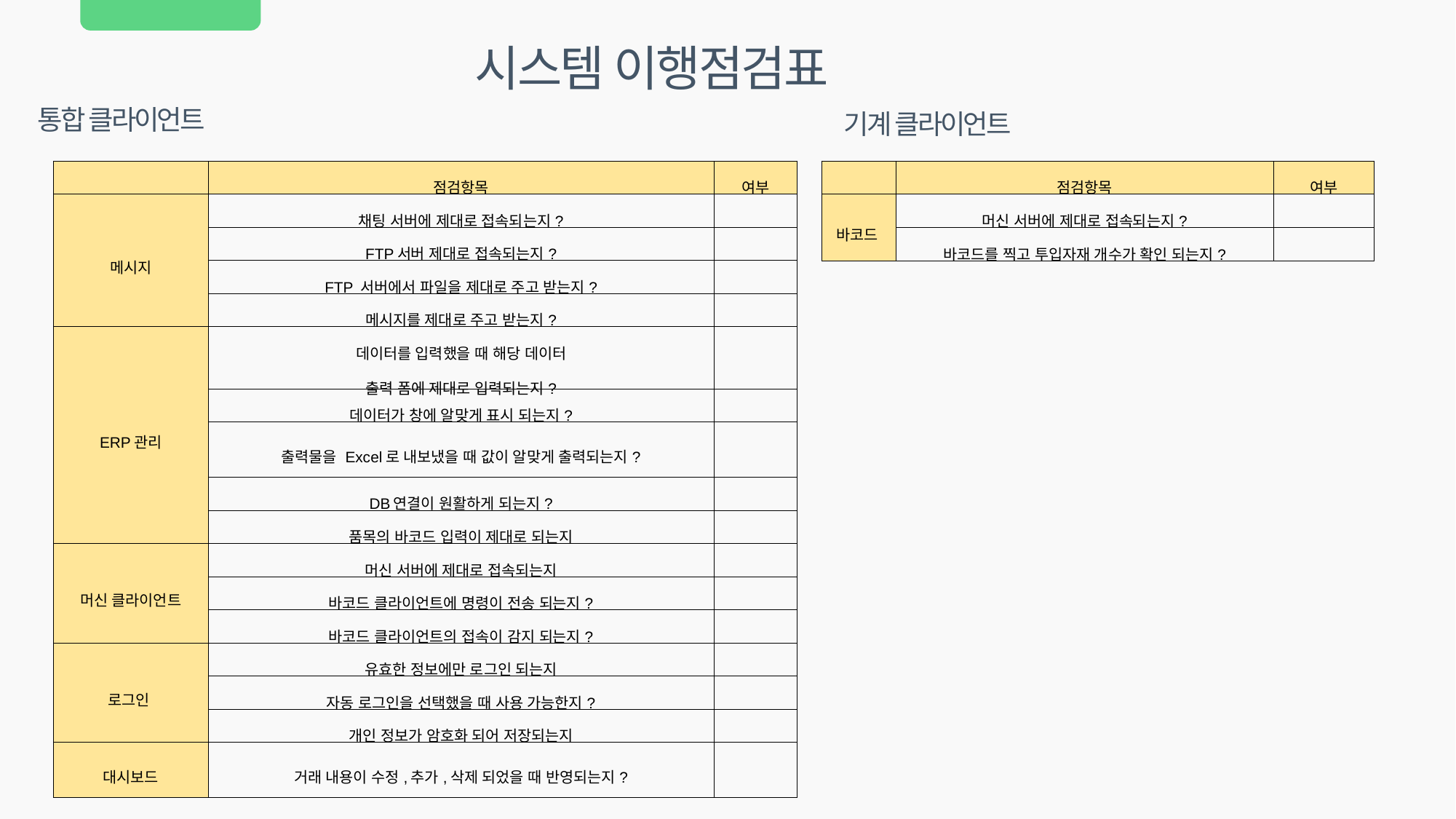

시스템 이행점검표
통합 클라이언트
기계 클라이언트
|  | 점검항목 | 여부 |
| --- | --- | --- |
| 메시지 | 채팅 서버에 제대로 접속되는지? |  |
|  | FTP서버 제대로 접속되는지? |  |
|  | FTP 서버에서 파일을 제대로 주고 받는지? |  |
|  | 메시지를 제대로 주고 받는지? |  |
| ERP관리 | 데이터를 입력했을 때 해당 데이터 출력 폼에 제대로 입력되는지? |  |
|  | 데이터가 창에 알맞게 표시 되는지? |  |
|  | 출력물을 Excel로 내보냈을 때 값이 알맞게 출력되는지? |  |
|  | DB연결이 원활하게 되는지? |  |
|  | 품목의 바코드 입력이 제대로 되는지 |  |
| 머신 클라이언트 | 머신 서버에 제대로 접속되는지 |  |
|  | 바코드 클라이언트에 명령이 전송 되는지? |  |
|  | 바코드 클라이언트의 접속이 감지 되는지? |  |
| 로그인 | 유효한 정보에만 로그인 되는지 |  |
|  | 자동 로그인을 선택했을 때 사용 가능한지? |  |
|  | 개인 정보가 암호화 되어 저장되는지 |  |
| 대시보드 | 거래 내용이 수정,추가,삭제 되었을 때 반영되는지? |  |
|  | 점검항목 | 여부 |
| --- | --- | --- |
| 바코드 | 머신 서버에 제대로 접속되는지? |  |
|  | 바코드를 찍고 투입자재 개수가 확인 되는지? |  |